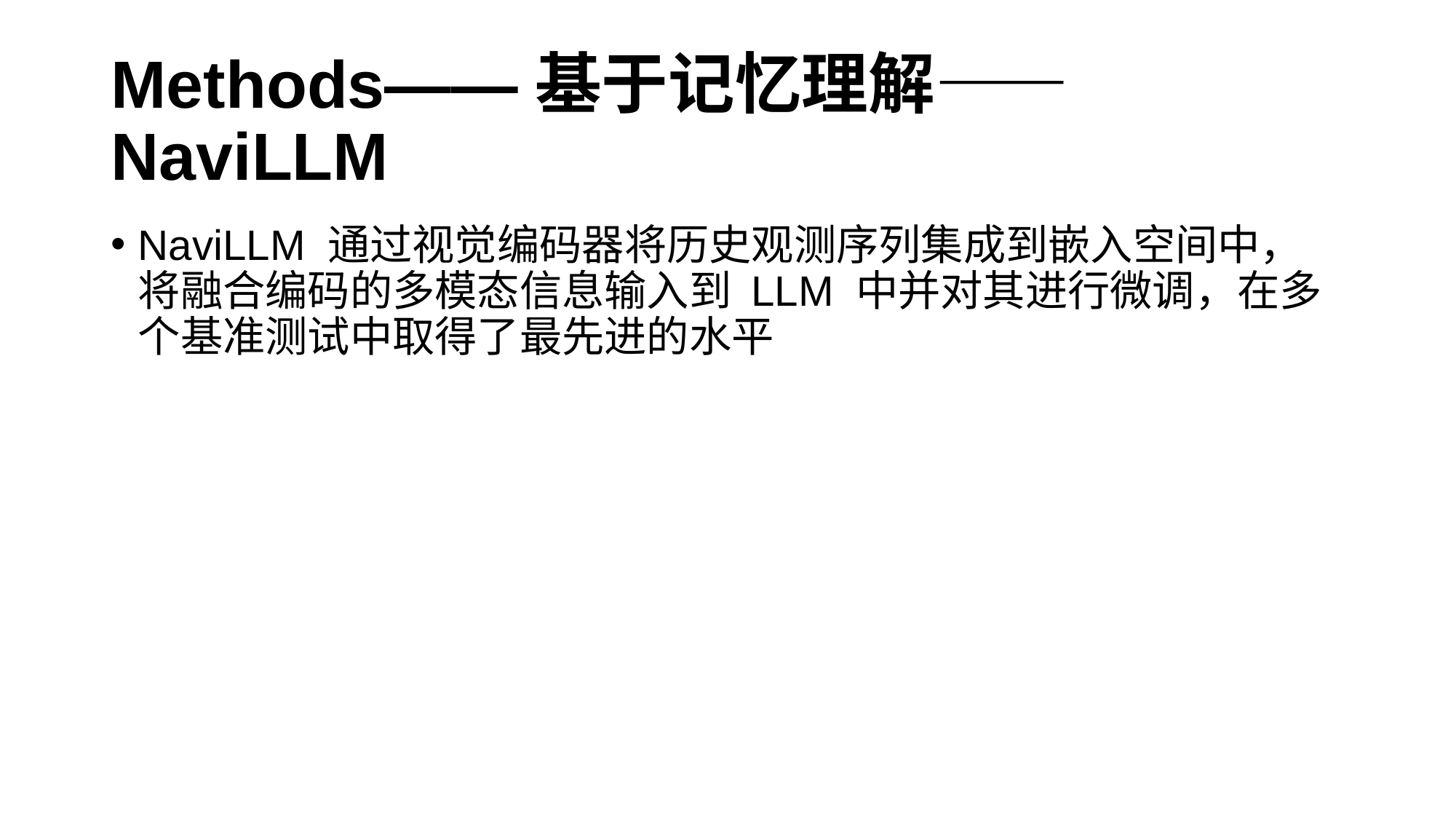

# Methods——基于记忆理解——NaviLLM
NaviLLM 通过视觉编码器将历史观测序列集成到嵌入空间中，将融合编码的多模态信息输入到 LLM 中并对其进行微调，在多个基准测试中取得了最先进的水平